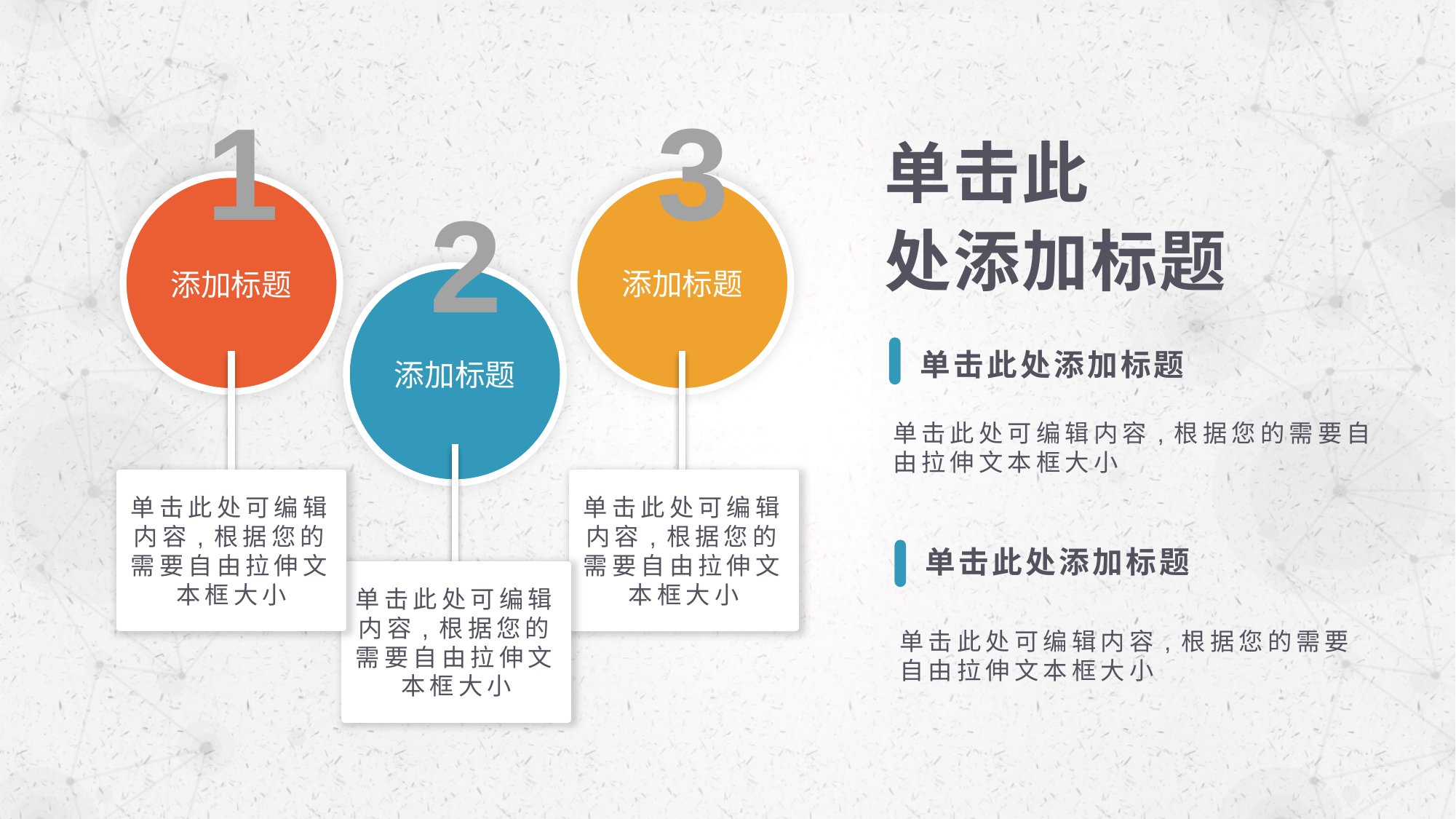

1
3
单击此
处添加标题
添加标题
添加标题
2
添加标题

单击此处添加标题
单击此处可编辑内容,根据您的需要自由拉伸文本框大小
单击此处可编辑内容,根据您的需要自由拉伸文本框大小
单击此处可编辑内容,根据您的需要自由拉伸文本框大小
单击此处添加标题

单击此处可编辑内容,根据您的需要自由拉伸文本框大小
单击此处可编辑内容,根据您的需要自由拉伸文本框大小